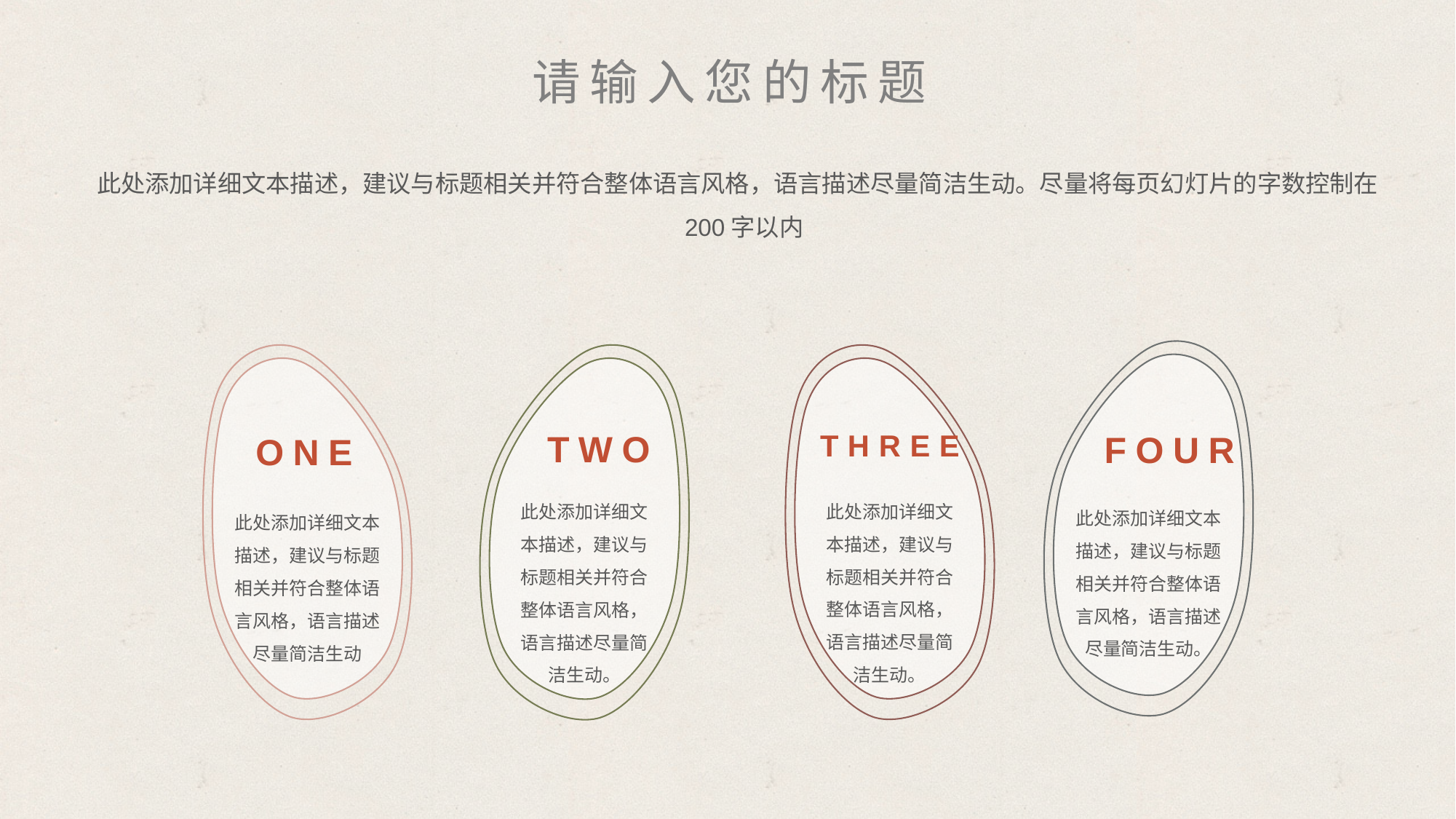

请输入您的标题
此处添加详细文本描述，建议与标题相关并符合整体语言风格，语言描述尽量简洁生动。尽量将每页幻灯片的字数控制在  200字以内

TWO
此处添加详细文本描述，建议与标题相关并符合整体语言风格，语言描述尽量简洁生动。
THREE
此处添加详细文本描述，建议与标题相关并符合整体语言风格，语言描述尽量简洁生动。
FOUR
此处添加详细文本描述，建议与标题相关并符合整体语言风格，语言描述尽量简洁生动。
ONE
此处添加详细文本描述，建议与标题相关并符合整体语言风格，语言描述尽量简洁生动